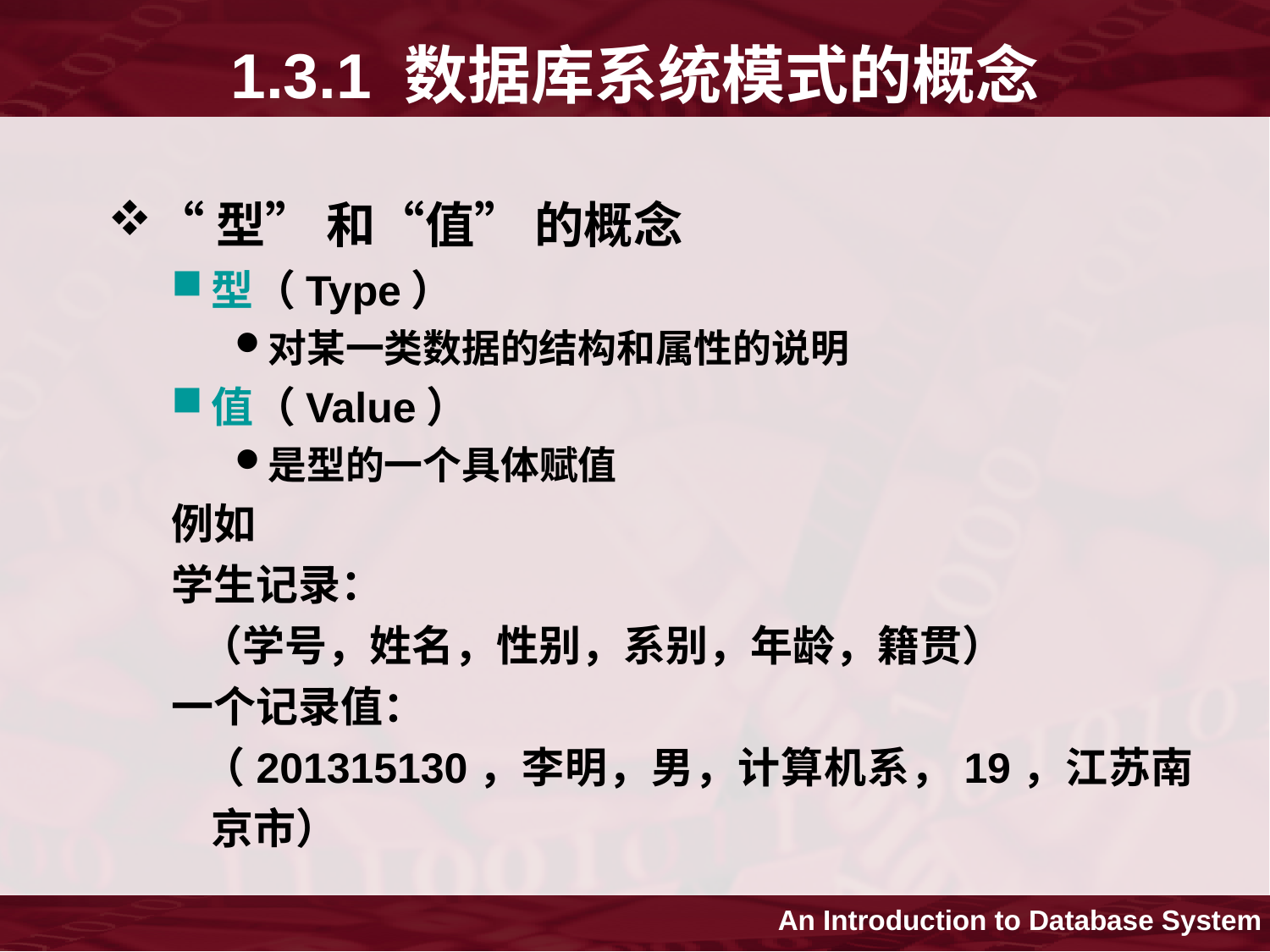

# 1.3.1 数据库系统模式的概念
“型” 和“值” 的概念
型（Type）
对某一类数据的结构和属性的说明
值（Value）
是型的一个具体赋值
例如
学生记录：
  （学号，姓名，性别，系别，年龄，籍贯）
一个记录值：
  （201315130，李明，男，计算机系，19，江苏南京市）